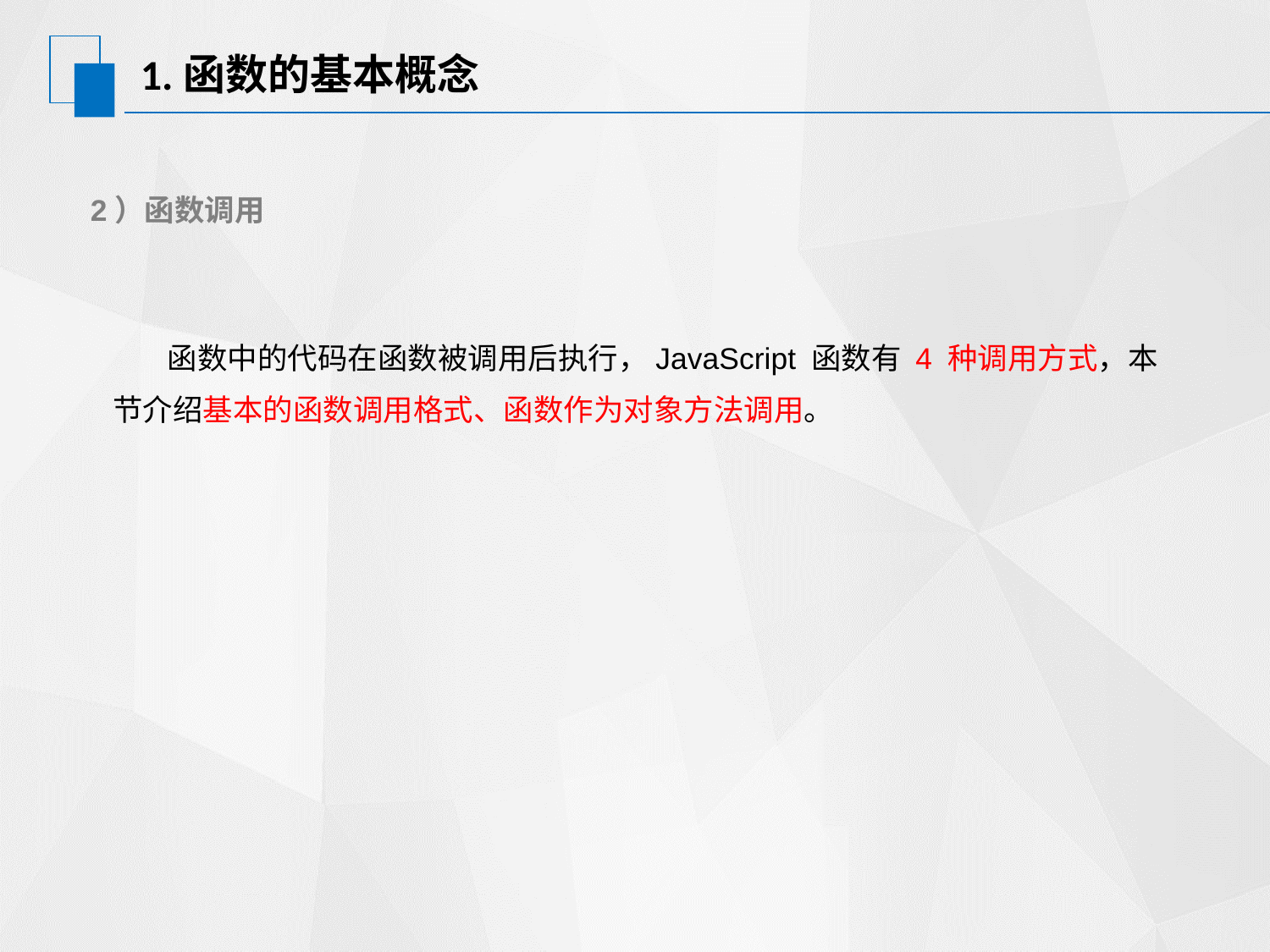

# 1.函数的基本概念
2）函数调用
       函数中的代码在函数被调用后执行，JavaScript 函数有 4 种调用方式，本节介绍基本的函数调用格式、函数作为对象方法调用。